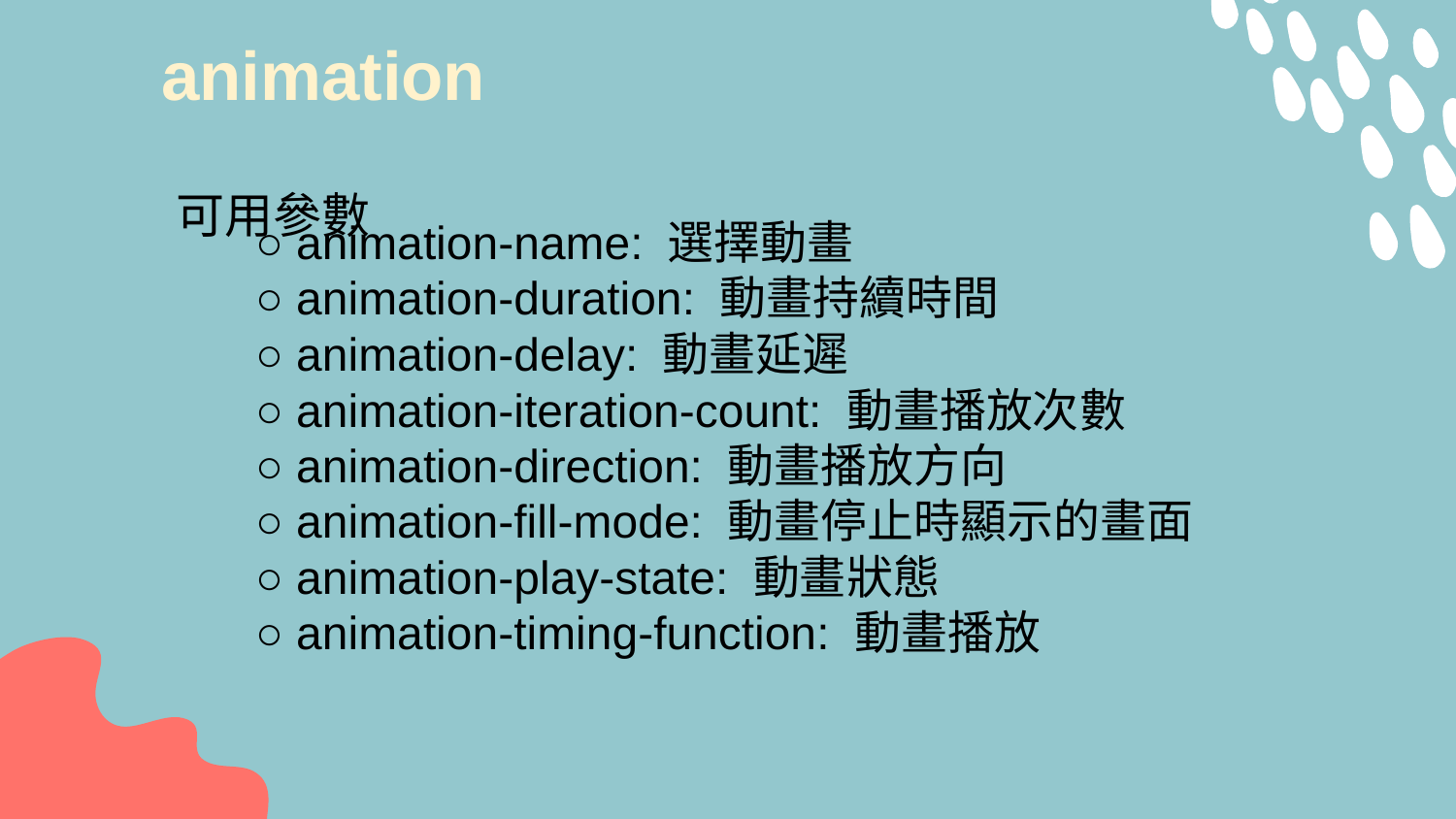

# animation
可用參數
○ animation-name: 選擇動畫
○ animation-duration: 動畫持續時間
○ animation-delay: 動畫延遲
○ animation-iteration-count: 動畫播放次數
○ animation-direction: 動畫播放方向
○ animation-fill-mode: 動畫停止時顯示的畫面
○ animation-play-state: 動畫狀態
○ animation-timing-function: 動畫播放